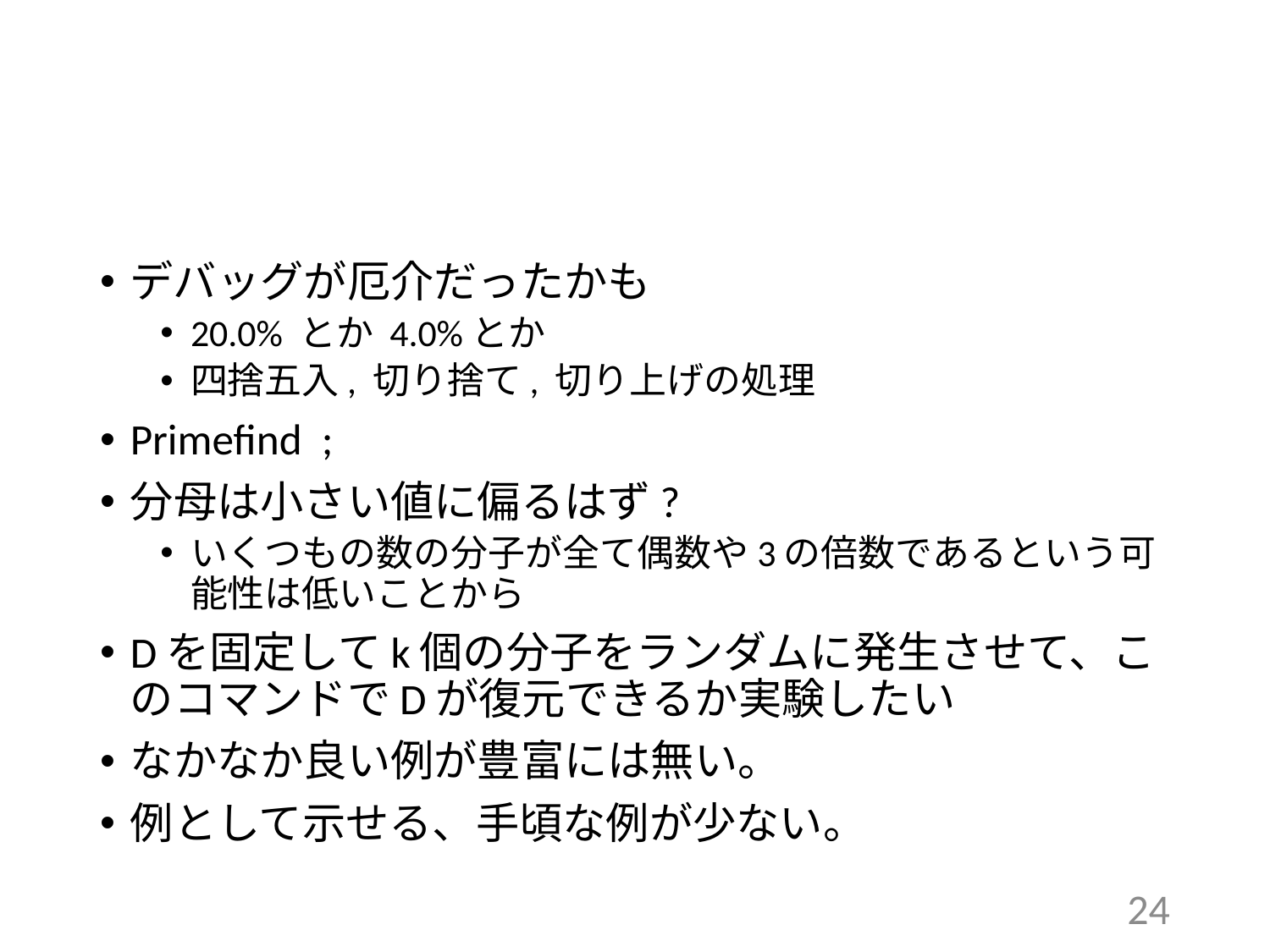

#
デバッグが厄介だったかも
20.0% とか 4.0%とか
四捨五入, 切り捨て, 切り上げの処理
Primefind  ;
分母は小さい値に偏るはず?
いくつもの数の分子が全て偶数や3の倍数であるという可能性は低いことから
Dを固定してk個の分子をランダムに発生させて、このコマンドでDが復元できるか実験したい
なかなか良い例が豊富には無い。
例として示せる、手頃な例が少ない。
24